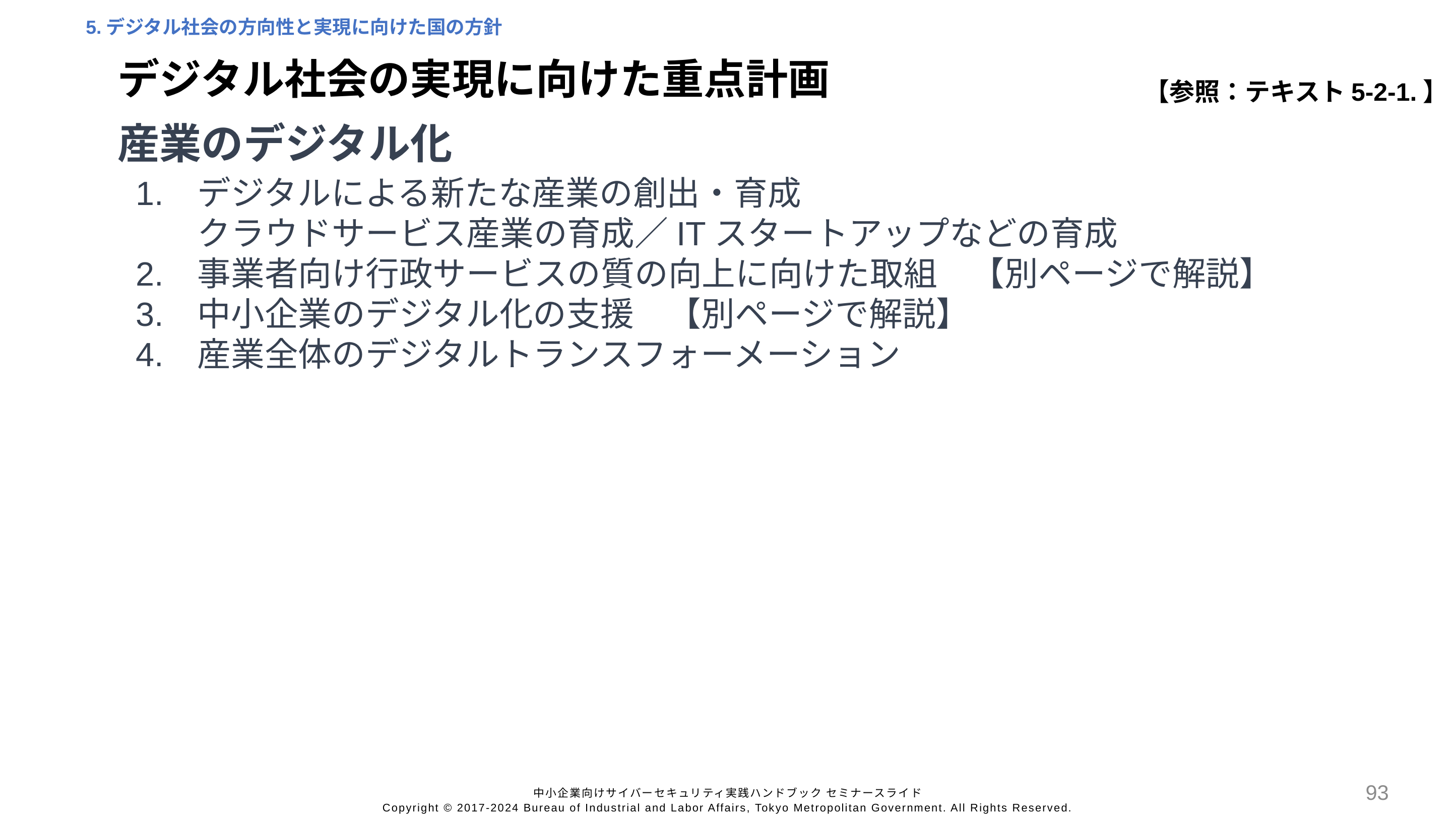

5.デジタル社会の方向性と実現に向けた国の方針
デジタル社会の実現に向けた重点計画
【参照：テキスト5-2-1.】
産業のデジタル化
デジタルによる新たな産業の創出・育成
クラウドサービス産業の育成／ITスタートアップなどの育成
事業者向け行政サービスの質の向上に向けた取組　【別ページで解説】
中小企業のデジタル化の支援　【別ページで解説】
産業全体のデジタルトランスフォーメーション
93